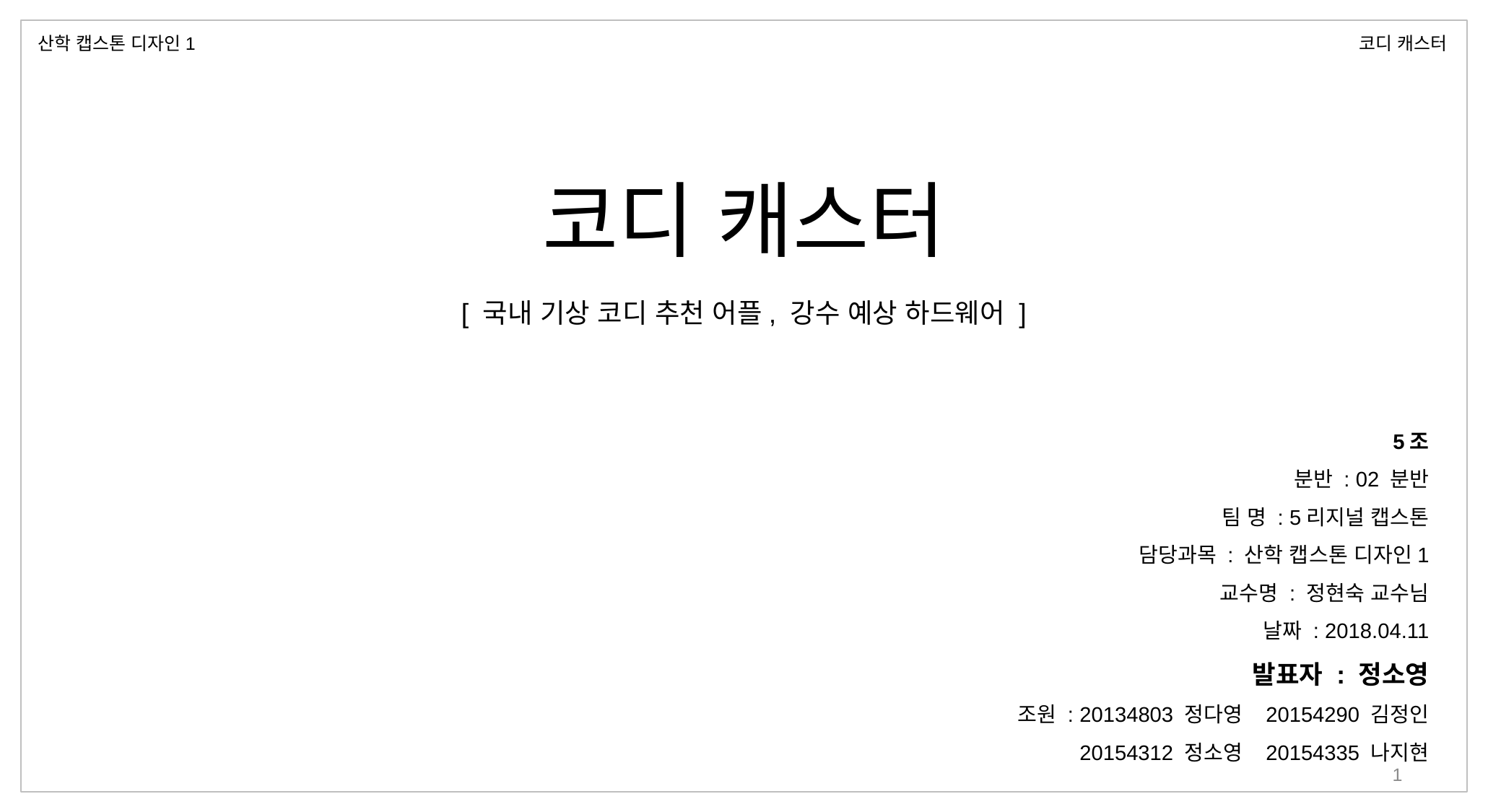

산학 캡스톤 디자인1
코디 캐스터
코디 캐스터
[ 국내 기상 코디 추천 어플, 강수 예상 하드웨어 ]
5조
분반 : 02 분반
팀 명 : 5리지널 캡스톤
담당과목 : 산학 캡스톤 디자인1
교수명 : 정현숙 교수님
날짜 : 2018.04.11
발표자 : 정소영
조원 : 20134803 정다영   20154290 김정인
20154312 정소영   20154335 나지현
1